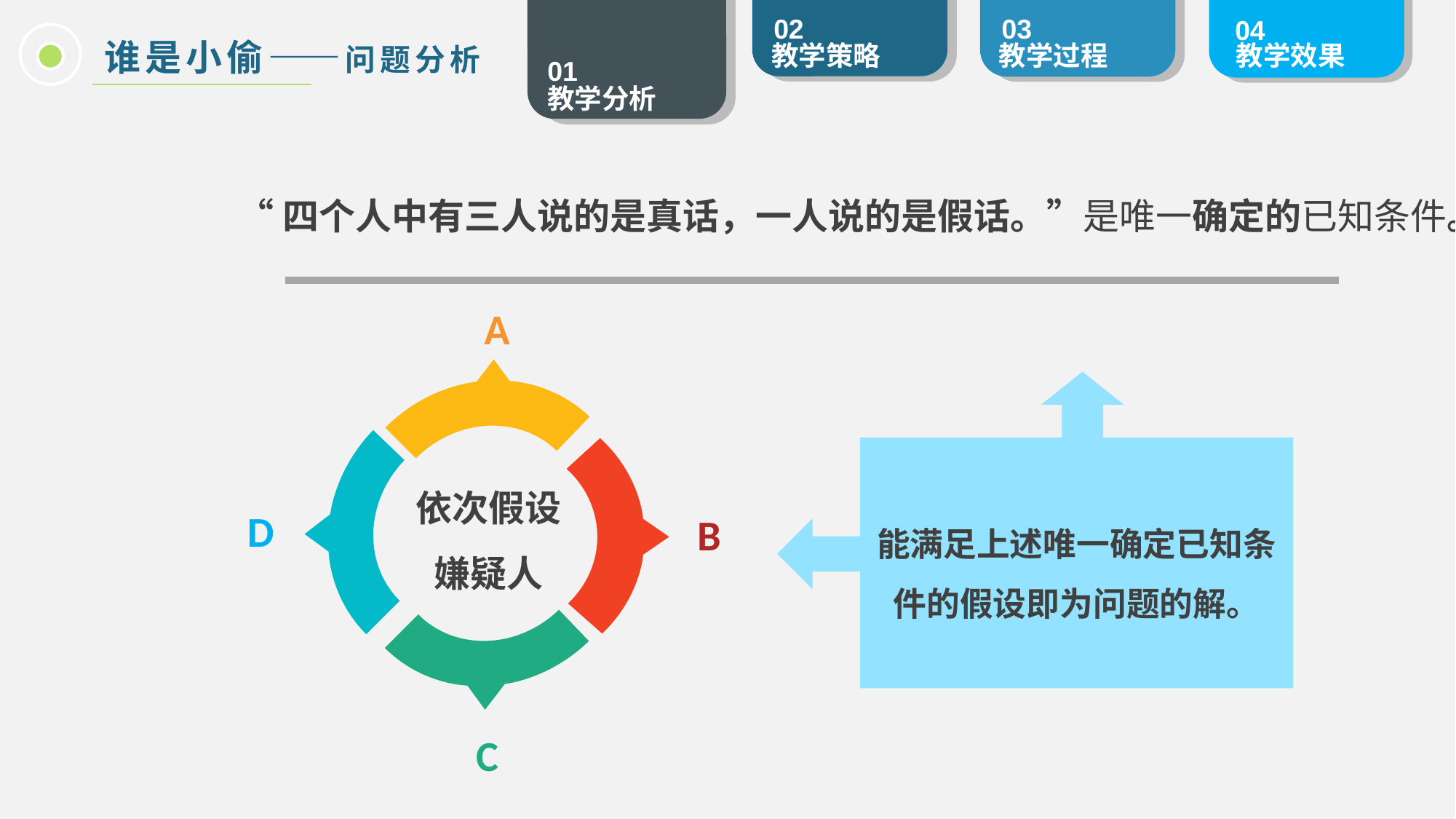

谁是小偷——问题分析
“四个人中有三人说的是真话，一人说的是假话。”是唯一确定的已知条件。
A

D
B

C
依次假设嫌疑人

能满足上述唯一确定已知条件的假设即为问题的解。